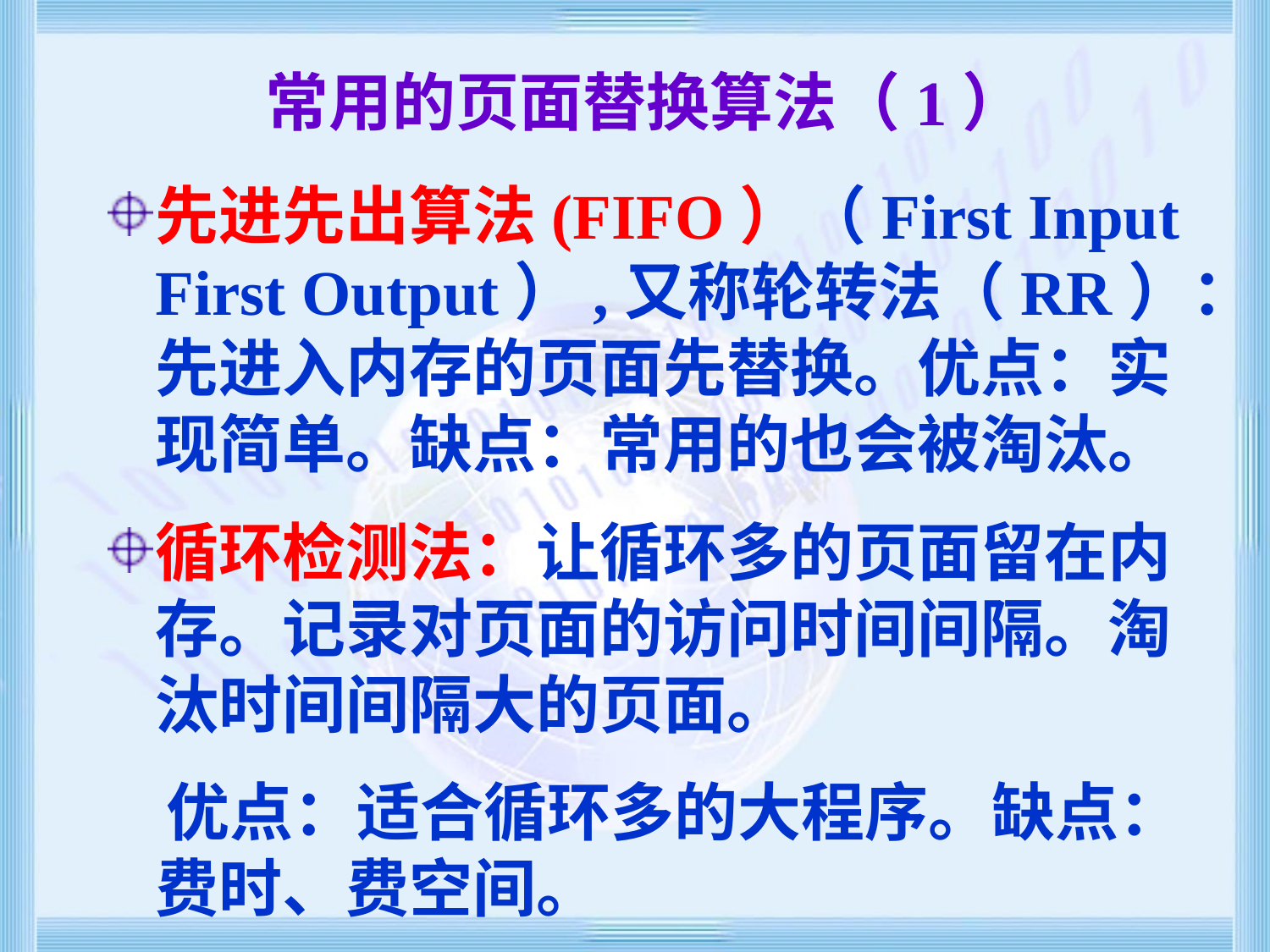

# 常用的页面替换算法（1）
先进先出算法(FIFO）（First Input First Output）,又称轮转法（RR）：先进入内存的页面先替换。优点：实现简单。缺点：常用的也会被淘汰。
循环检测法：让循环多的页面留在内存。记录对页面的访问时间间隔。淘汰时间间隔大的页面。
   优点：适合循环多的大程序。缺点：费时、费空间。